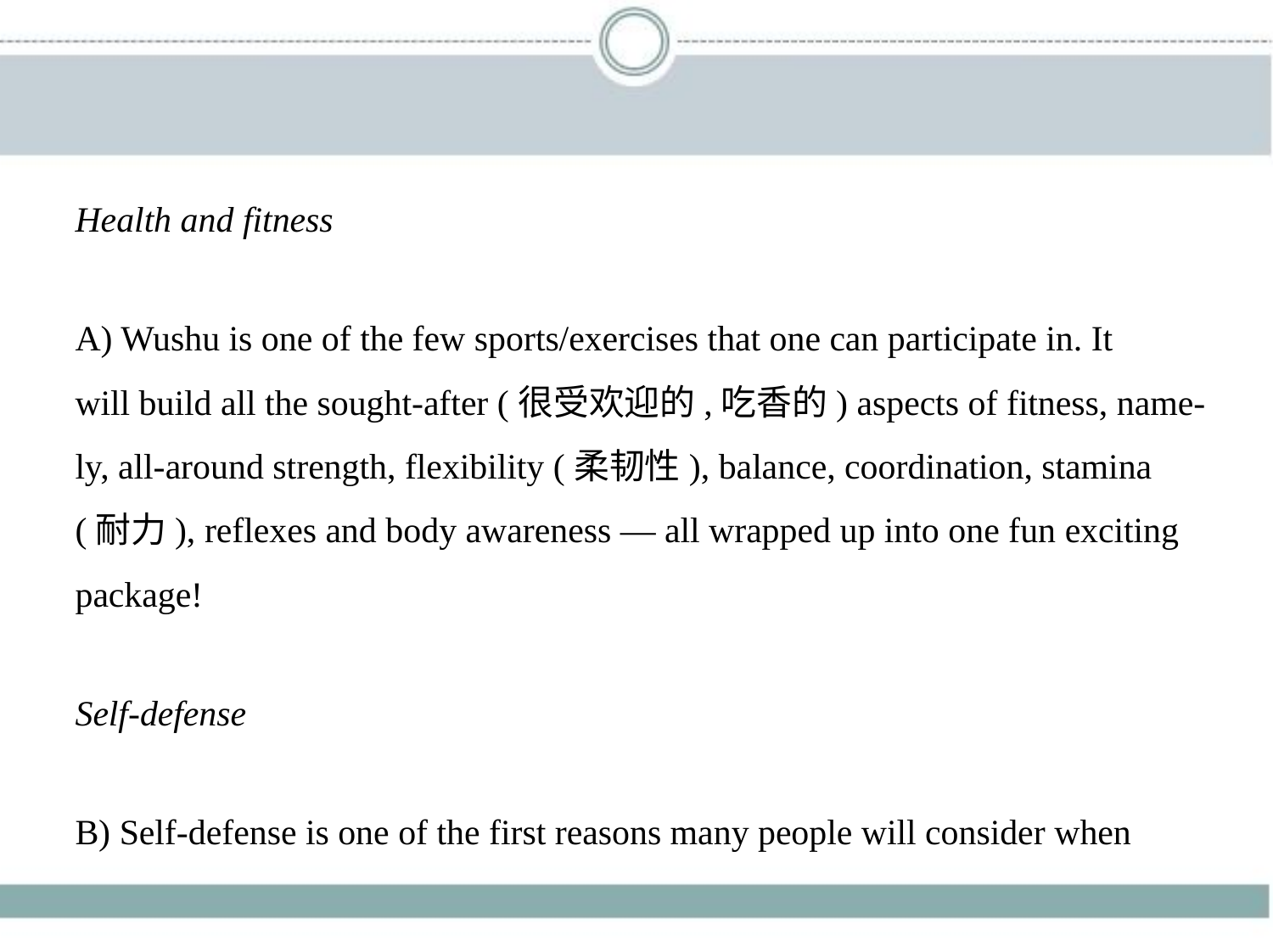

Health and fitness
A) Wushu is one of the few sports/exercises that one can participate in. It
will build all the sought-after (很受欢迎的,吃香的) aspects of fitness, name-
ly, all-around strength, flexibility (柔韧性), balance, coordination, stamina
(耐力), reflexes and body awareness — all wrapped up into one fun exciting
package!
Self-defense
B) Self-defense is one of the first reasons many people will consider when